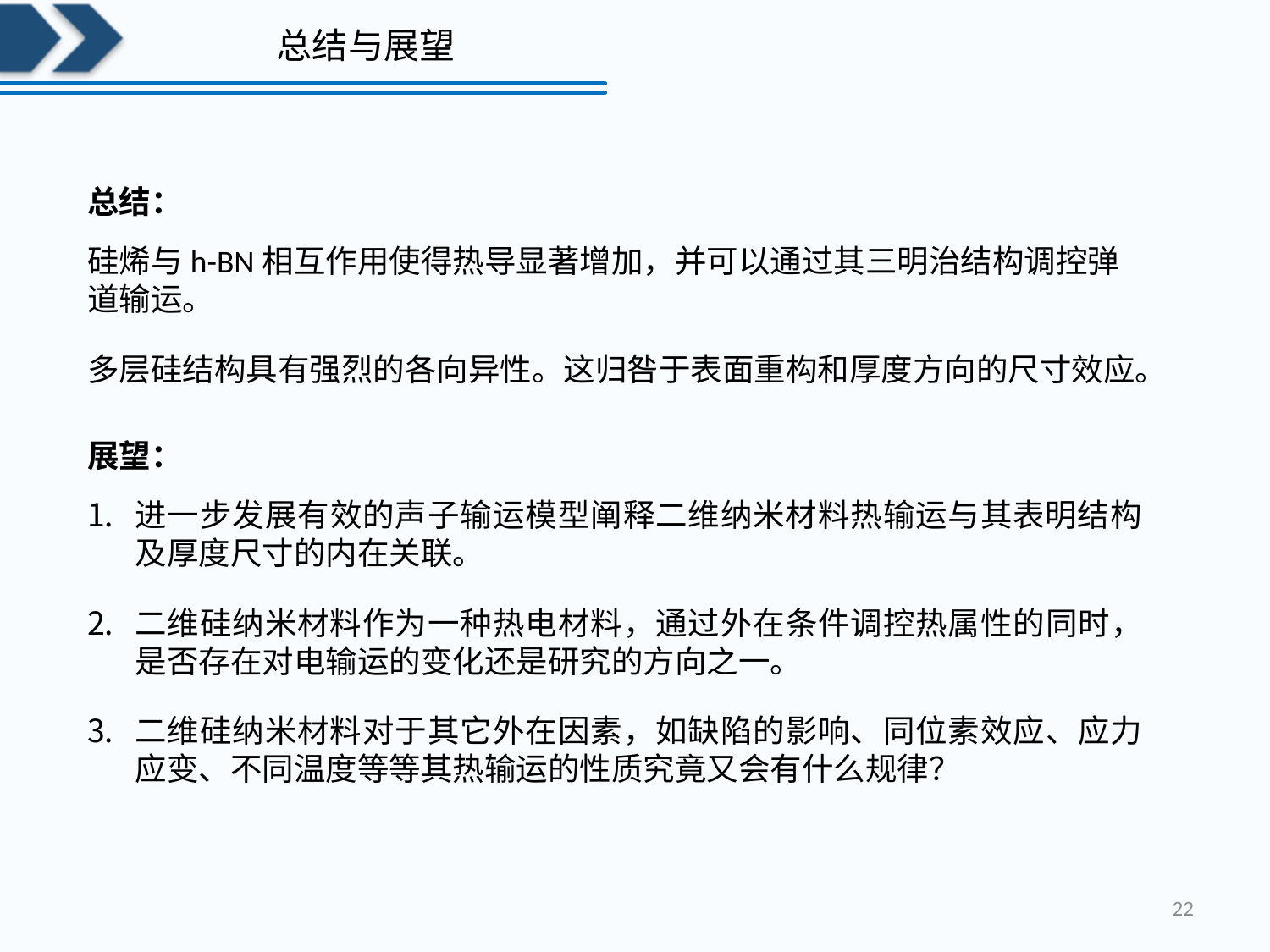

# 总结与展望
总结：
硅烯与h-BN相互作用使得热导显著增加，并可以通过其三明治结构调控弹道输运。
多层硅结构具有强烈的各向异性。这归咎于表面重构和厚度方向的尺寸效应。

展望：
进一步发展有效的声子输运模型阐释二维纳米材料热输运与其表明结构及厚度尺寸的内在关联。
二维硅纳米材料作为一种热电材料，通过外在条件调控热属性的同时，是否存在对电输运的变化还是研究的方向之一。
二维硅纳米材料对于其它外在因素，如缺陷的影响、同位素效应、应力应变、不同温度等等其热输运的性质究竟又会有什么规律？
22